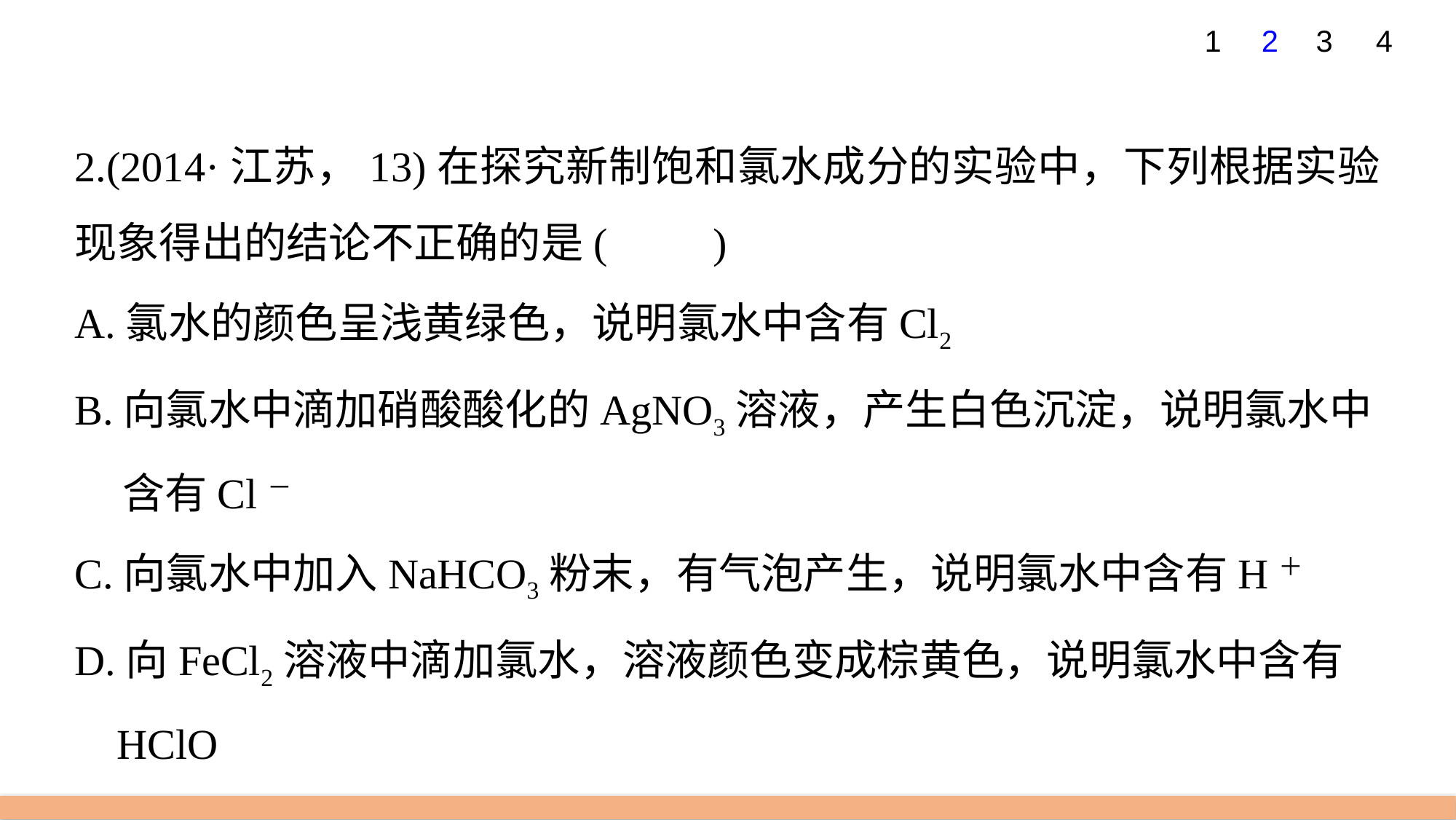

1
2
3
4
2.(2014·江苏，13)在探究新制饱和氯水成分的实验中，下列根据实验现象得出的结论不正确的是(　　)
A.氯水的颜色呈浅黄绿色，说明氯水中含有Cl2
B.向氯水中滴加硝酸酸化的AgNO3溶液，产生白色沉淀，说明氯水中
    含有Cl－
C.向氯水中加入NaHCO3粉末，有气泡产生，说明氯水中含有H＋
D.向FeCl2溶液中滴加氯水，溶液颜色变成棕黄色，说明氯水中含有
    HClO